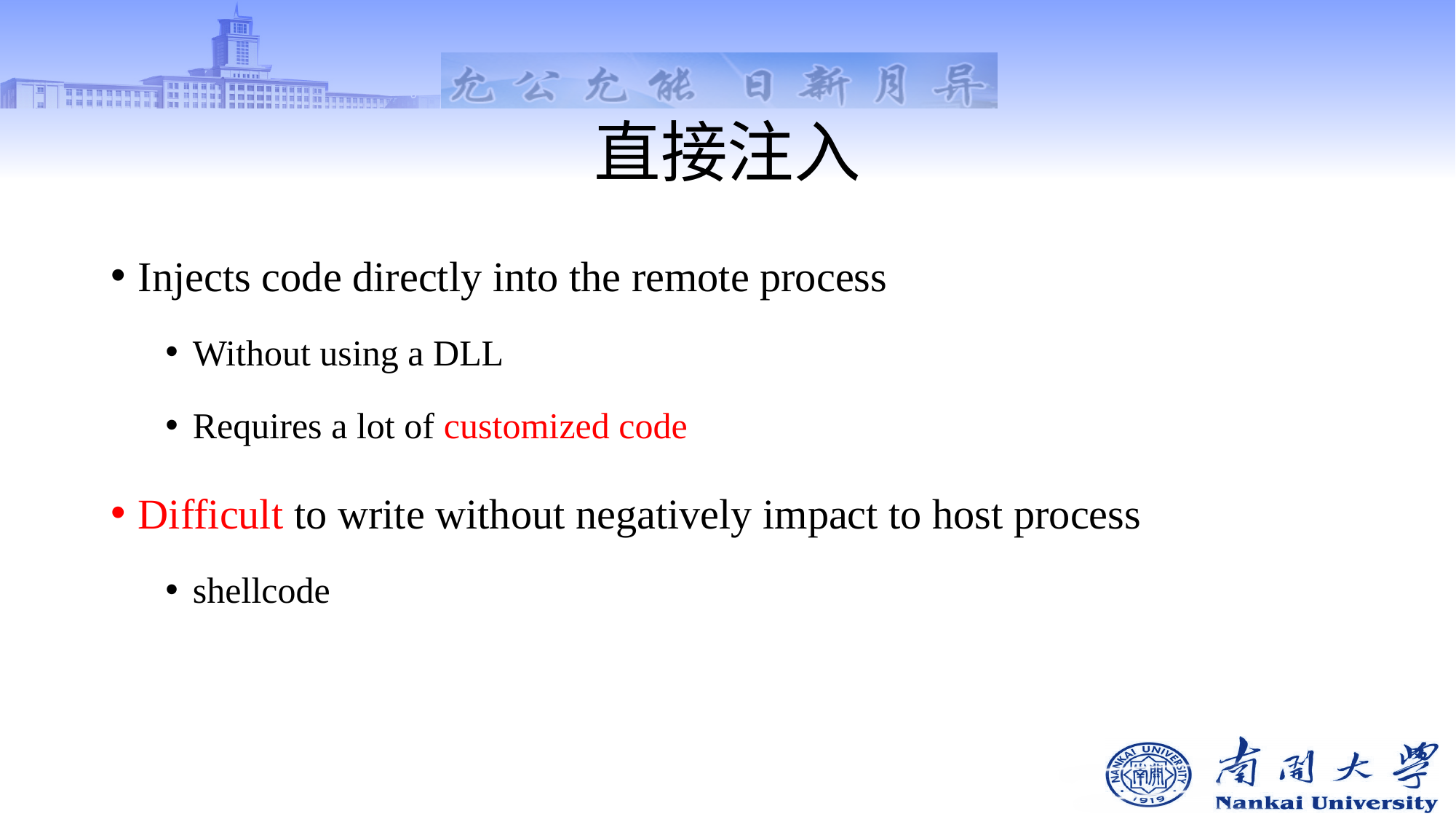

# 直接注入
Injects code directly into the remote process
Without using a DLL
Requires a lot of customized code
Difficult to write without negatively impact to host process
shellcode